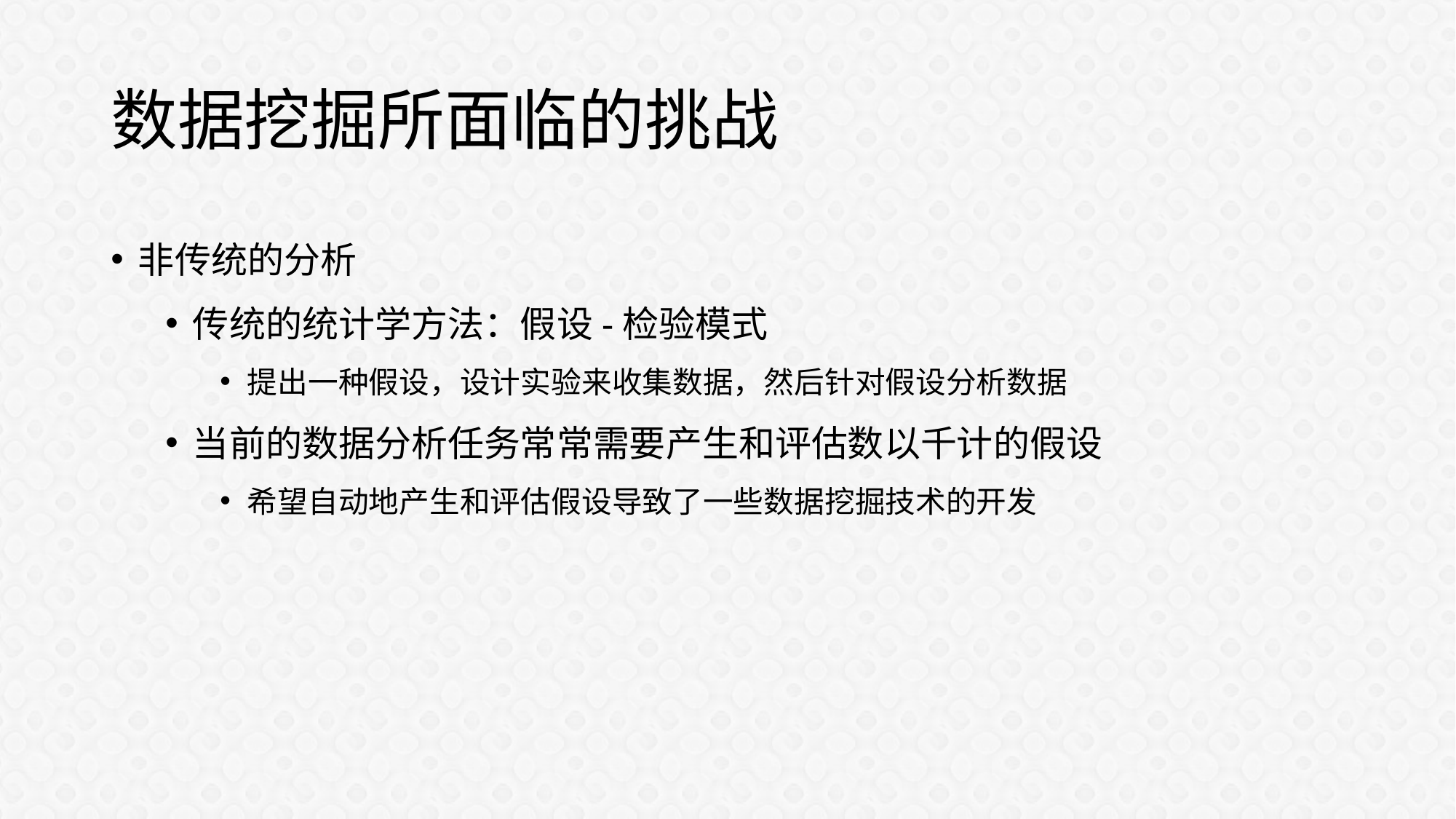

# 数据挖掘所面临的挑战
非传统的分析
传统的统计学方法：假设-检验模式
提出一种假设，设计实验来收集数据，然后针对假设分析数据
当前的数据分析任务常常需要产生和评估数以千计的假设
希望自动地产生和评估假设导致了一些数据挖掘技术的开发
85